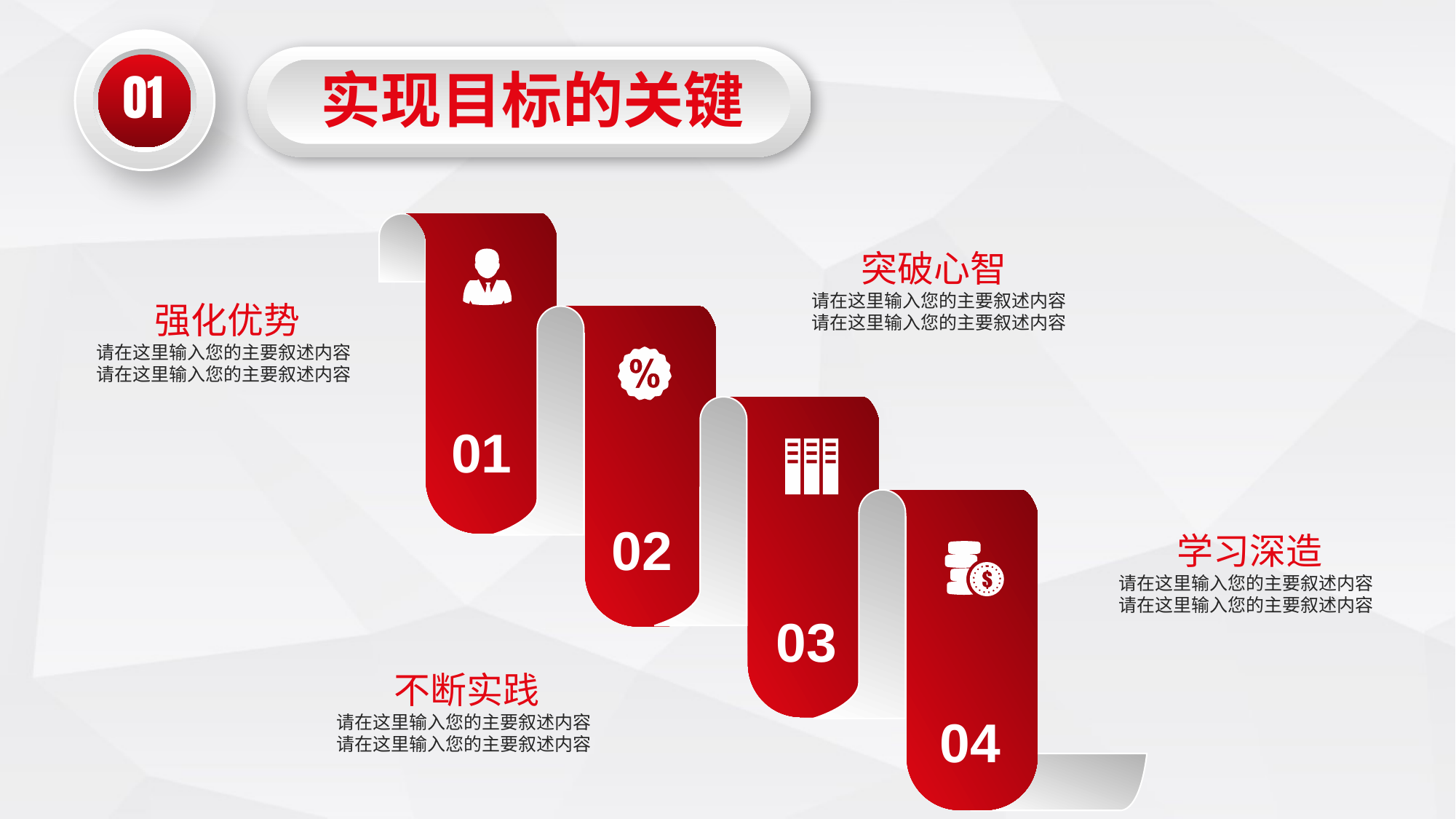

01

实现目标的关键

01

     突破心智
请在这里输入您的主要叙述内容
请在这里输入您的主要叙述内容

      强化优势
请在这里输入您的主要叙述内容
请在这里输入您的主要叙述内容

02

03

04
      学习深造
请在这里输入您的主要叙述内容
请在这里输入您的主要叙述内容

      不断实践
请在这里输入您的主要叙述内容
请在这里输入您的主要叙述内容